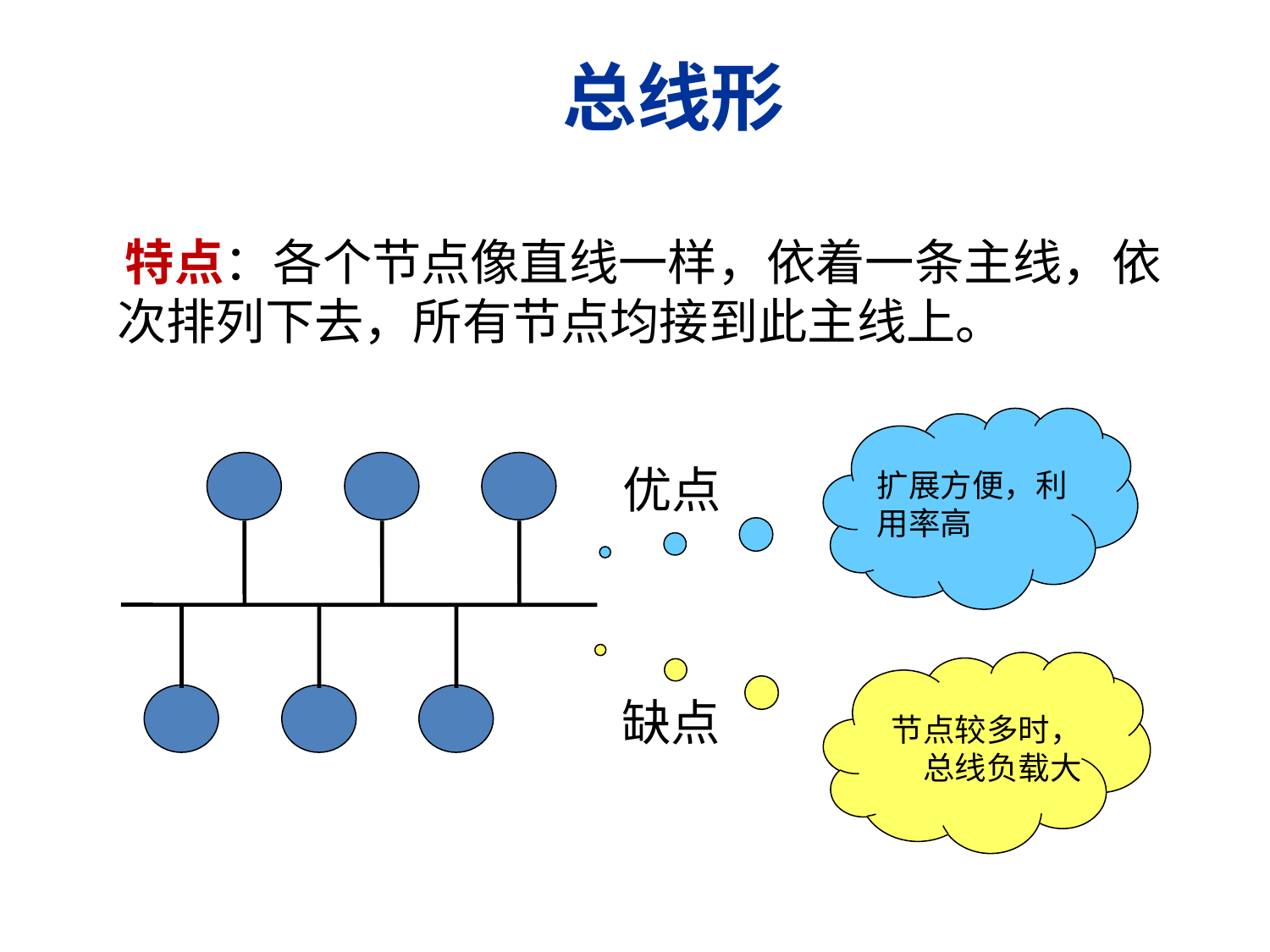

总线形
    特点：各个节点像直线一样，依着一条主线，依次排列下去，所有节点均接到此主线上。
扩展方便，利用率高
优点

节点较多时，总线负载大
缺点